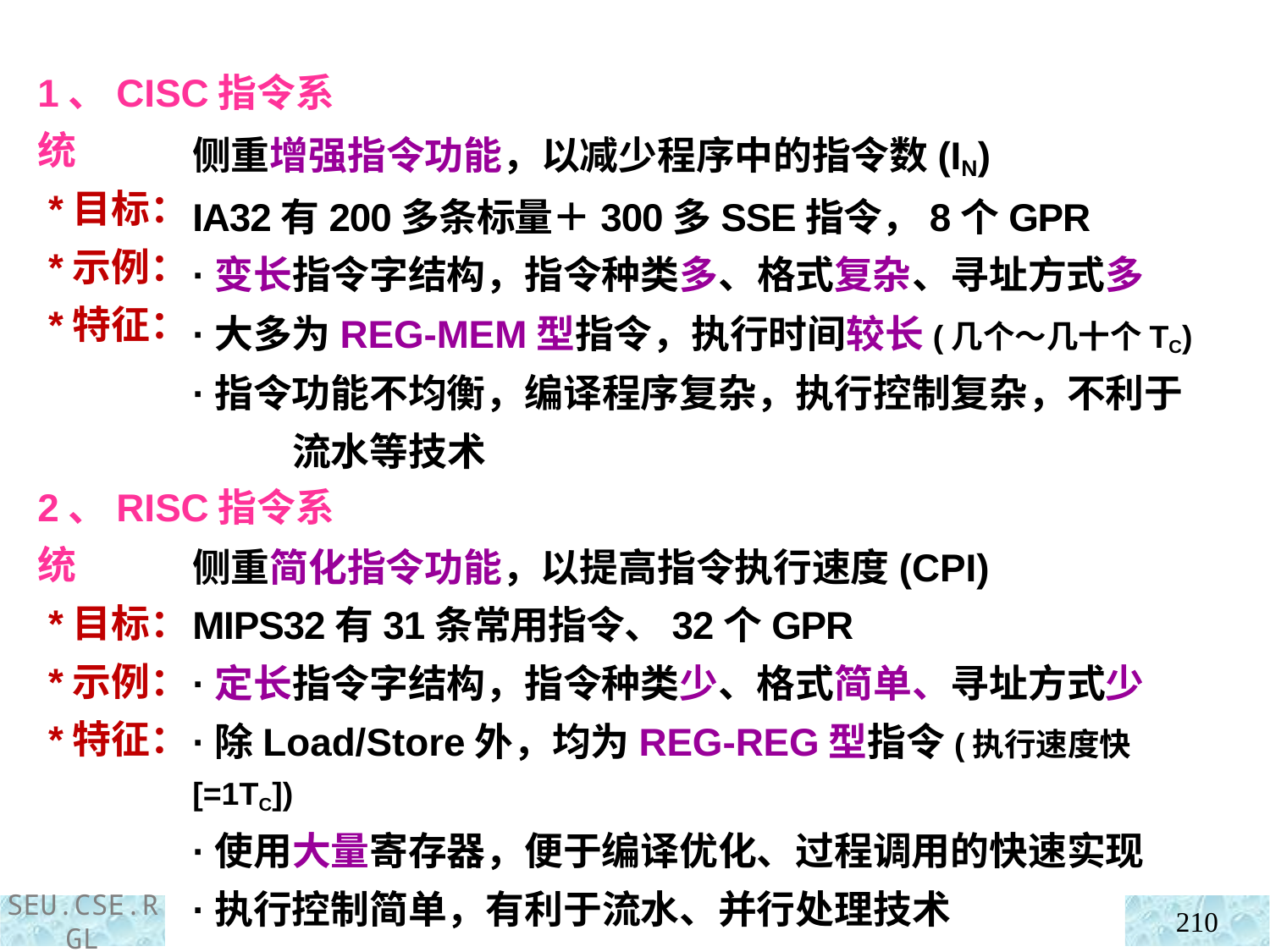

1、CISC指令系统
 *目标：
 *示例：
 *特征：
侧重增强指令功能，以减少程序中的指令数(IN)
IA32有200多条标量＋300多SSE指令，8个GPR
·变长指令字结构，指令种类多、格式复杂、寻址方式多
·大多为REG-MEM型指令，执行时间较长(几个～几十个TC)
·指令功能不均衡，编译程序复杂，执行控制复杂，不利于流水等技术
2、RISC指令系统
 *目标：
 *示例：
 *特征：
侧重简化指令功能，以提高指令执行速度(CPI)
MIPS32有31条常用指令、32个GPR
·定长指令字结构，指令种类少、格式简单、寻址方式少
·除Load/Store外，均为REG-REG型指令(执行速度快[=1TC])
·使用大量寄存器，便于编译优化、过程调用的快速实现
·执行控制简单，有利于流水、并行处理技术
210